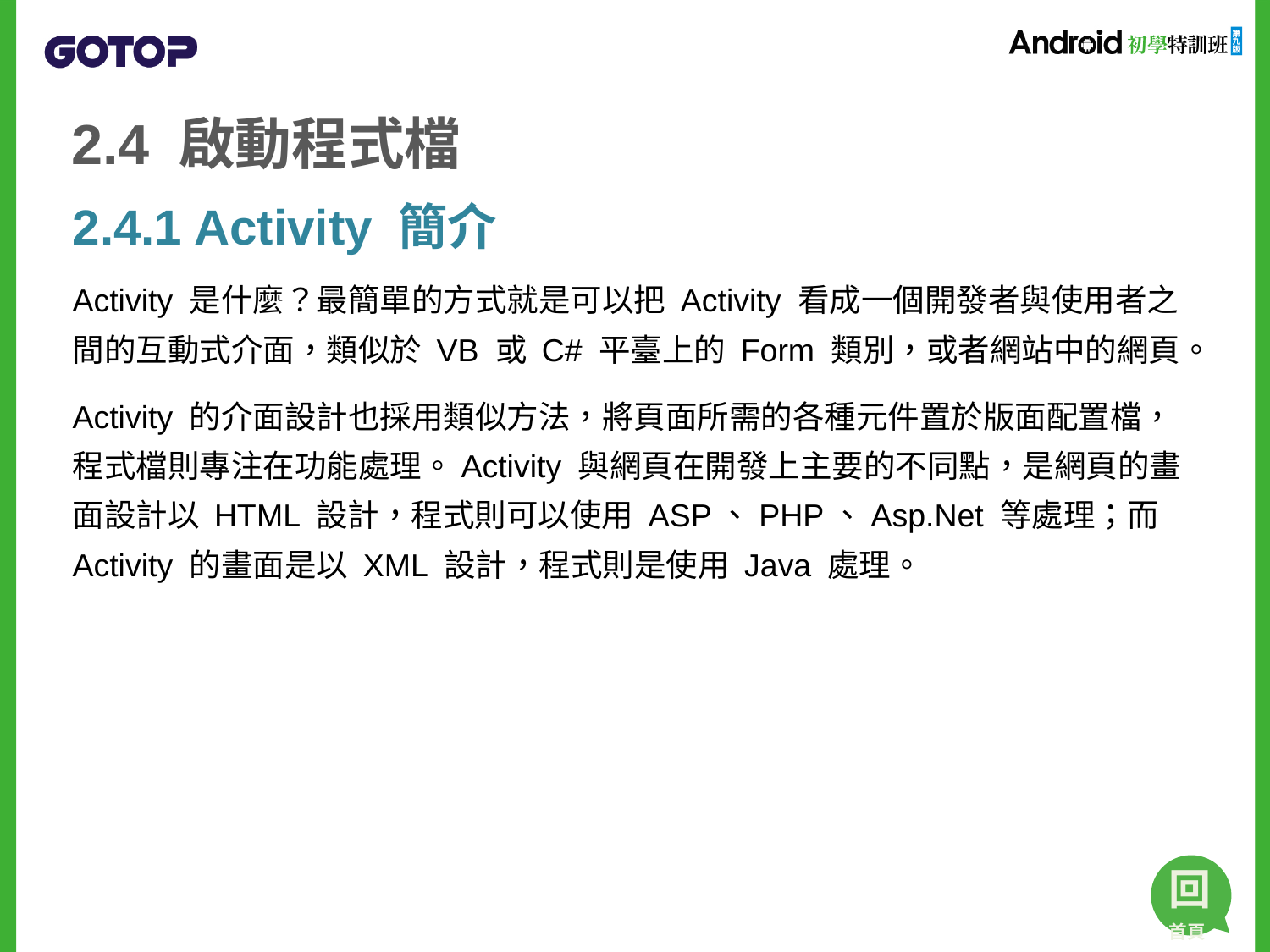

# 2.4 啟動程式檔
2.4.1 Activity 簡介
Activity 是什麼？最簡單的方式就是可以把 Activity 看成一個開發者與使用者之間的互動式介面，類似於 VB 或 C# 平臺上的 Form 類別，或者網站中的網頁。
Activity 的介面設計也採用類似方法，將頁面所需的各種元件置於版面配置檔，程式檔則專注在功能處理。Activity 與網頁在開發上主要的不同點，是網頁的畫面設計以 HTML 設計，程式則可以使用 ASP、PHP、Asp.Net 等處理；而 Activity 的畫面是以 XML 設計，程式則是使用 Java 處理。